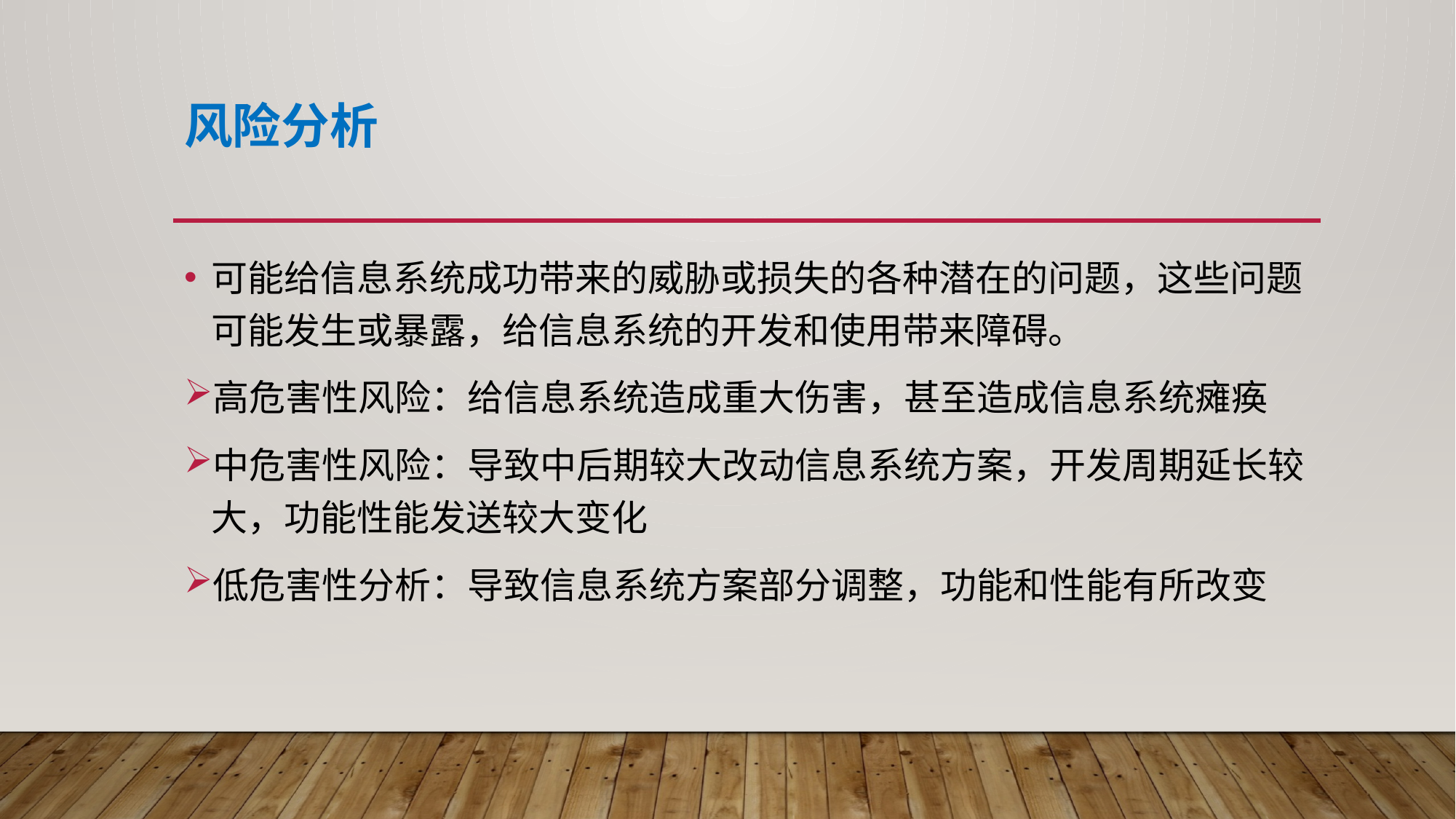

# 风险分析
可能给信息系统成功带来的威胁或损失的各种潜在的问题，这些问题可能发生或暴露，给信息系统的开发和使用带来障碍。
高危害性风险：给信息系统造成重大伤害，甚至造成信息系统瘫痪
中危害性风险：导致中后期较大改动信息系统方案，开发周期延长较大，功能性能发送较大变化
低危害性分析：导致信息系统方案部分调整，功能和性能有所改变